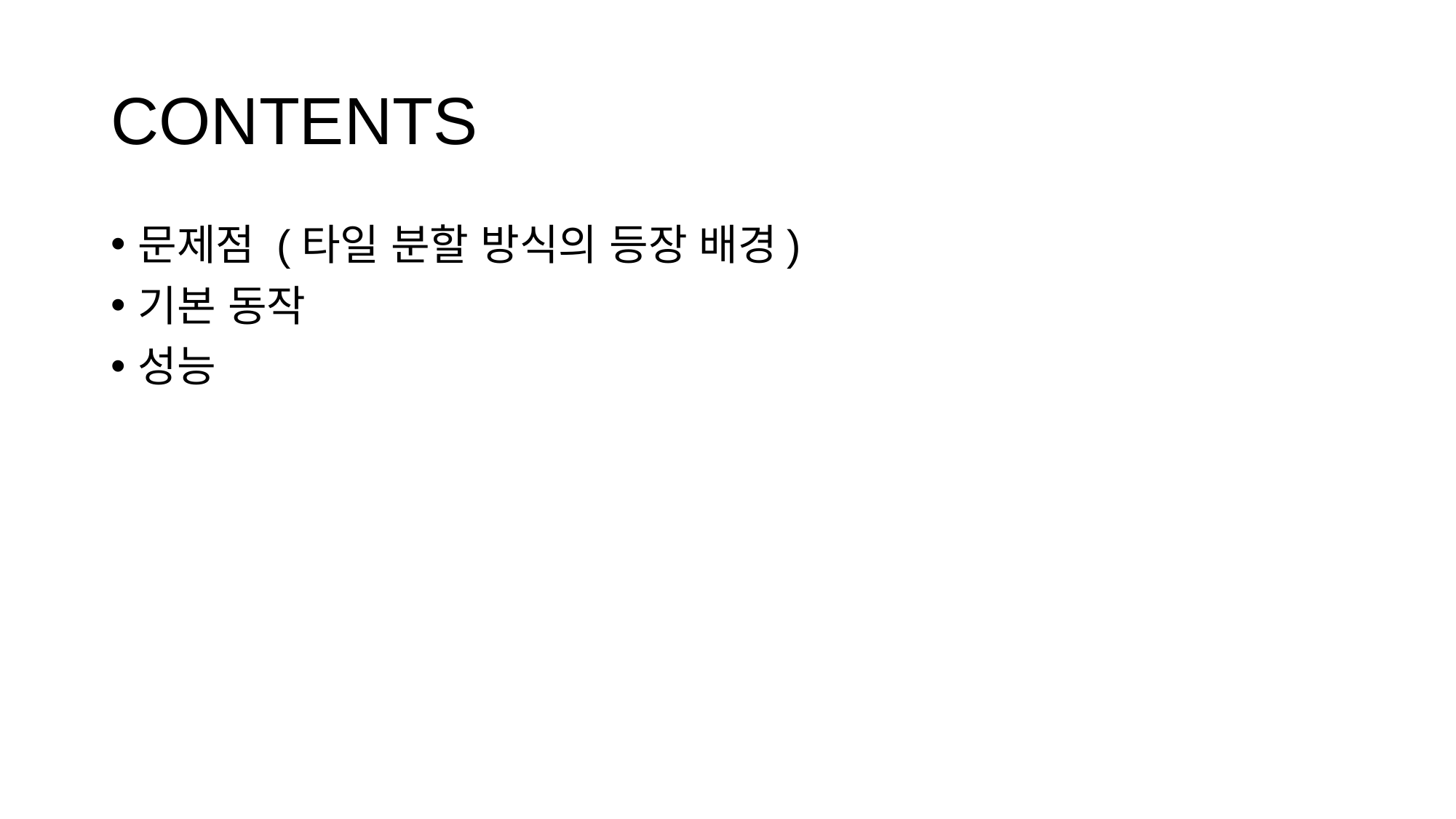

# CONTENTS
문제점 (타일 분할 방식의 등장 배경)
기본 동작
성능